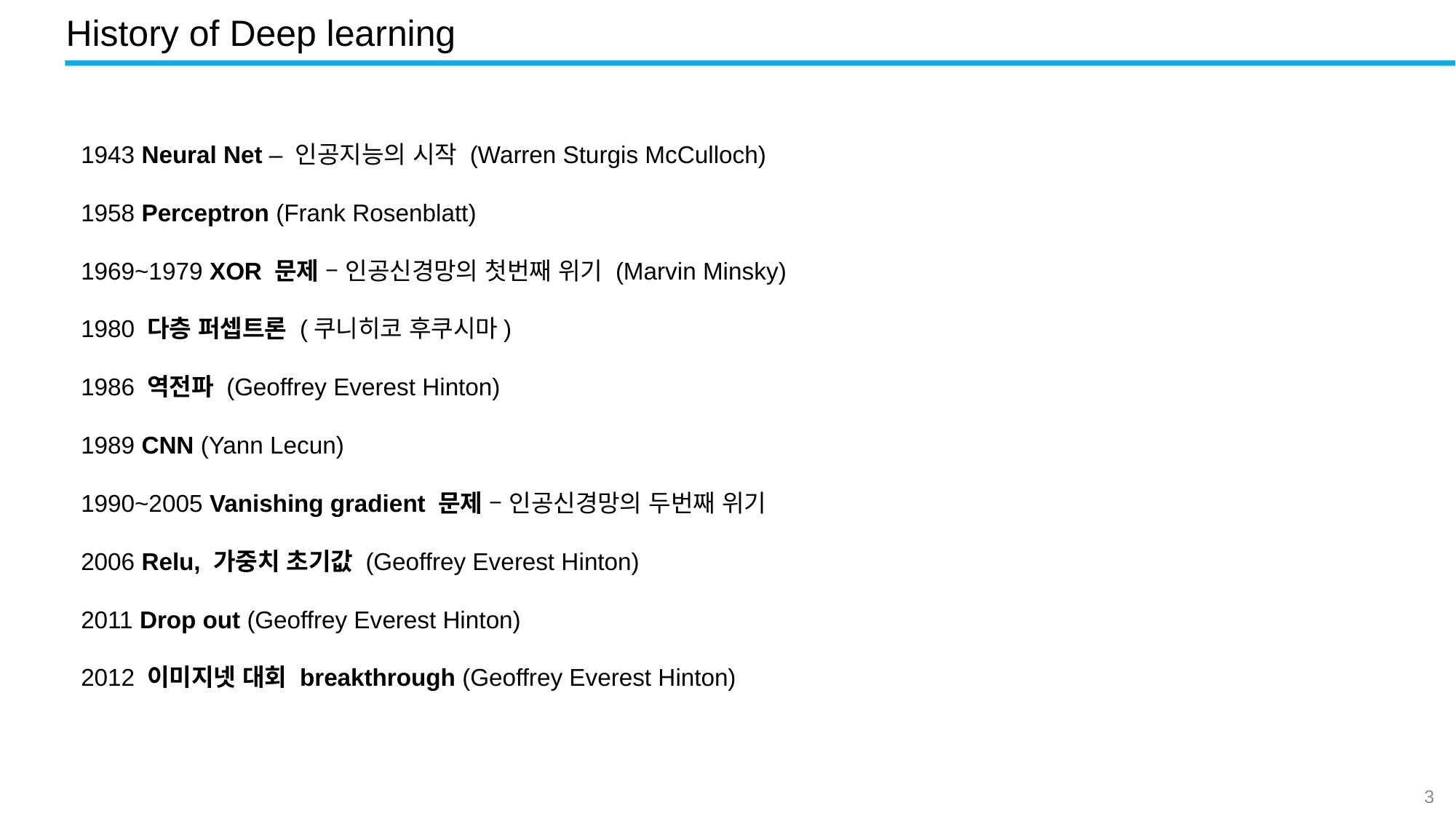

History of Deep learning

1943 Neural Net – 인공지능의 시작 (Warren Sturgis McCulloch)

1958 Perceptron (Frank Rosenblatt)

1969~1979 XOR 문제 – 인공신경망의 첫번째 위기 (Marvin Minsky)

1980 다층 퍼셉트론 (쿠니히코 후쿠시마)

1986 역전파 (Geoffrey Everest Hinton)

1989 CNN (Yann Lecun)

1990~2005 Vanishing gradient 문제 – 인공신경망의 두번째 위기

2006 Relu, 가중치 초기값 (Geoffrey Everest Hinton)

2011 Drop out (Geoffrey Everest Hinton)

2012 이미지넷 대회 breakthrough (Geoffrey Everest Hinton)
3